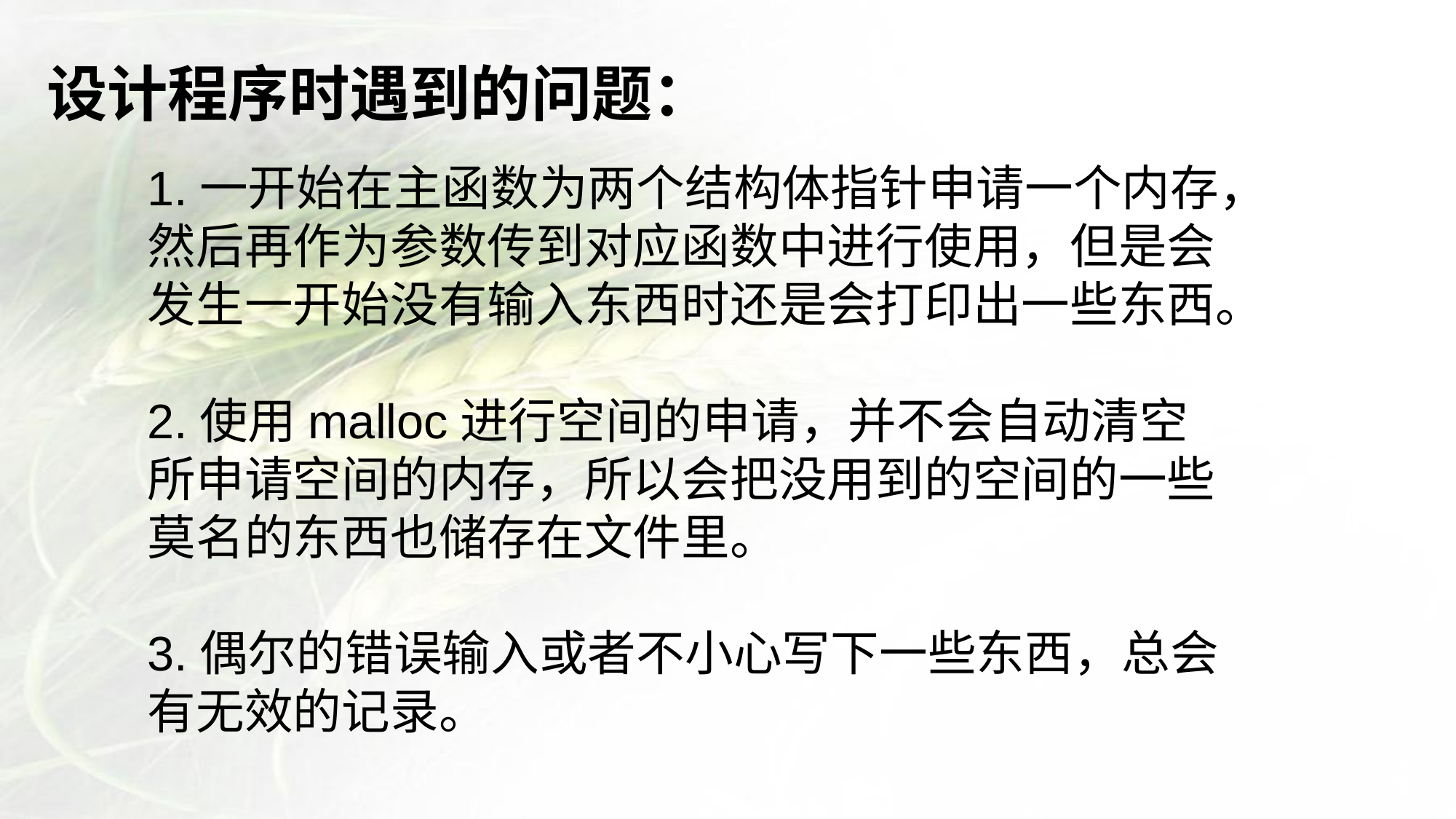

设计程序时遇到的问题：
1.一开始在主函数为两个结构体指针申请一个内存，然后再作为参数传到对应函数中进行使用，但是会发生一开始没有输入东西时还是会打印出一些东西。

2.使用malloc进行空间的申请，并不会自动清空所申请空间的内存，所以会把没用到的空间的一些莫名的东西也储存在文件里。

3.偶尔的错误输入或者不小心写下一些东西，总会有无效的记录。